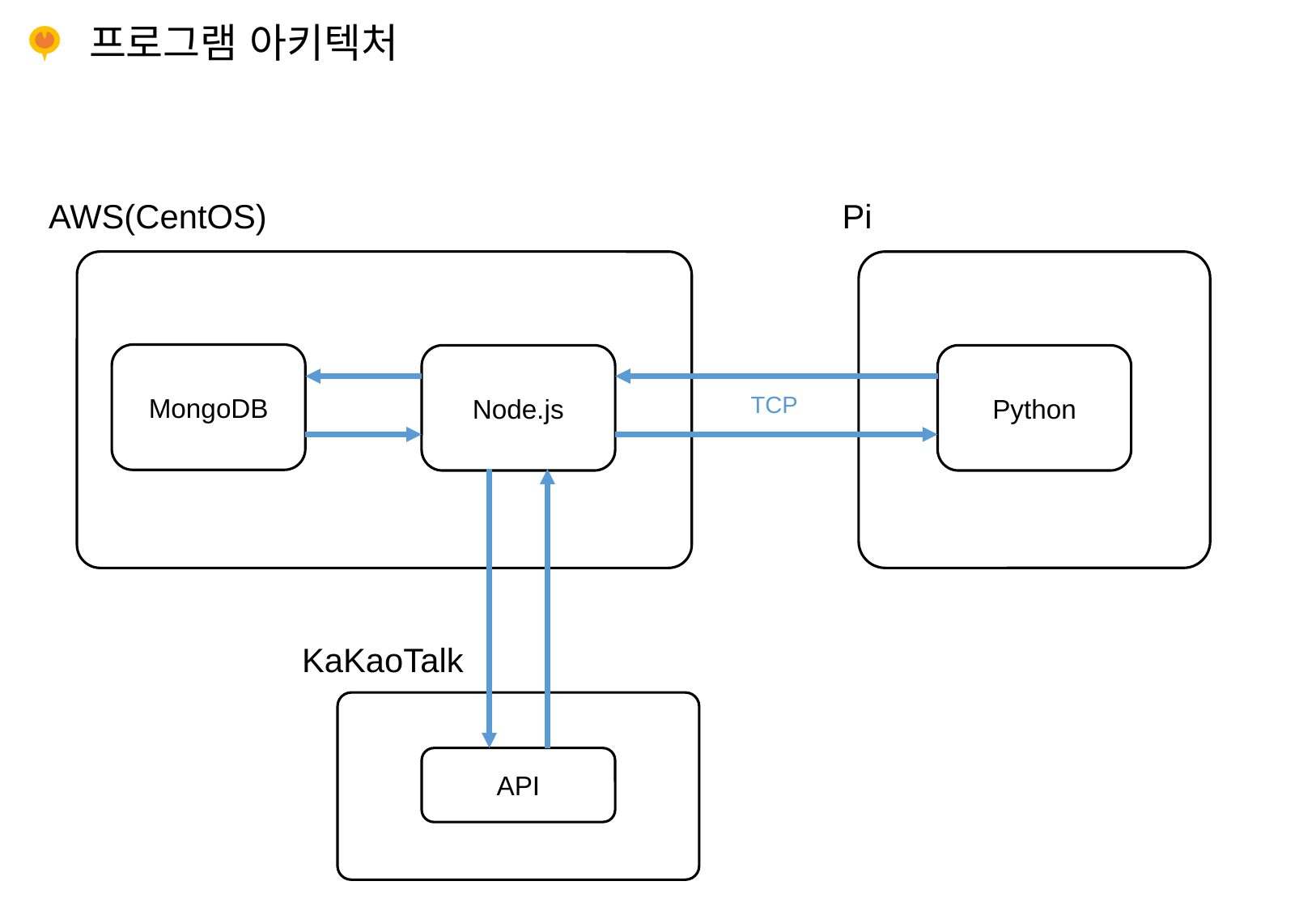

# 프로그램 아키텍처
Pi
AWS(CentOS)

MongoDB
Node.js
Python
TCP
KaKaoTalk

API